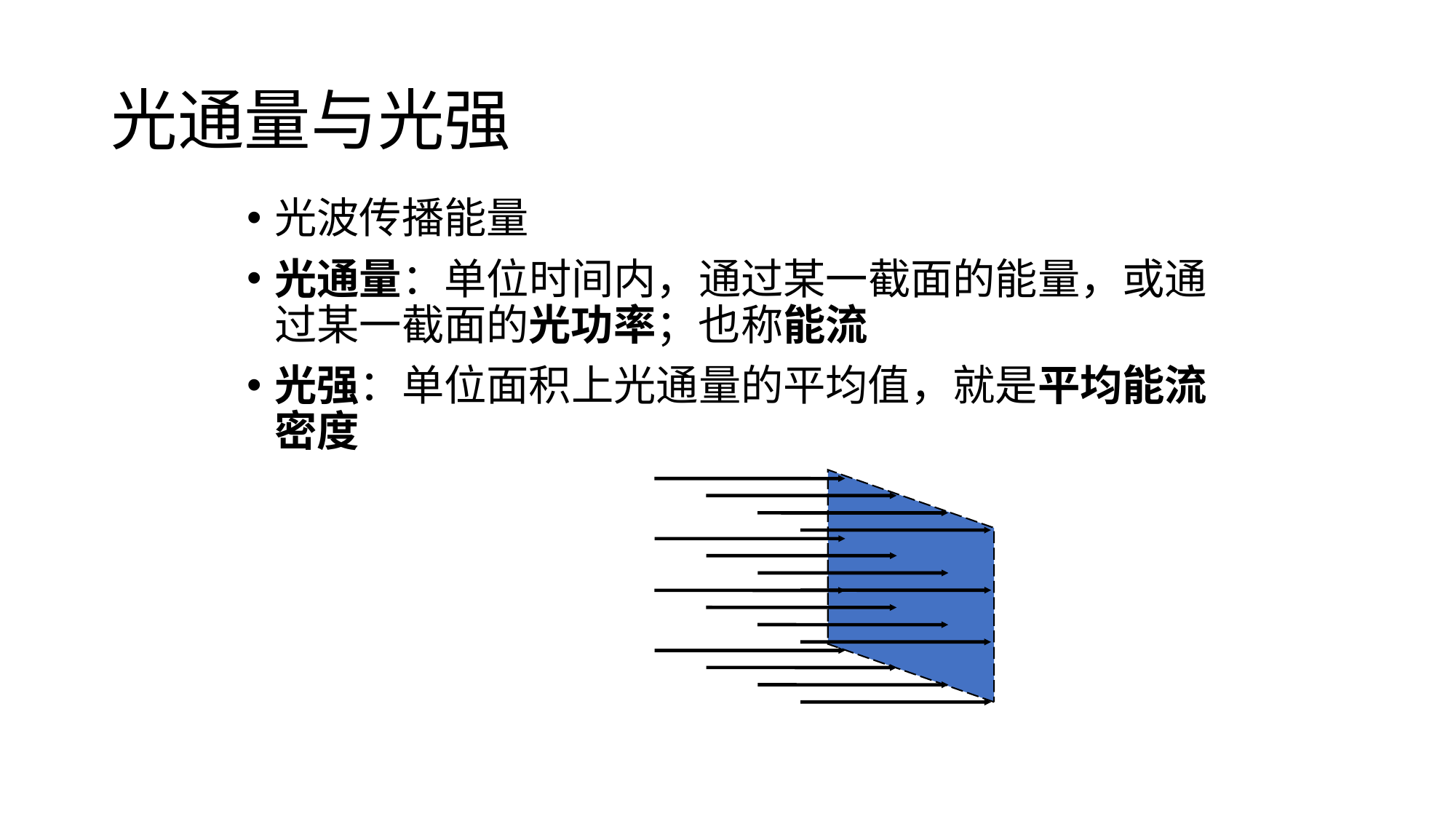

# 光通量与光强
光波传播能量
光通量：单位时间内，通过某一截面的能量，或通过某一截面的光功率；也称能流
光强：单位面积上光通量的平均值，就是平均能流密度